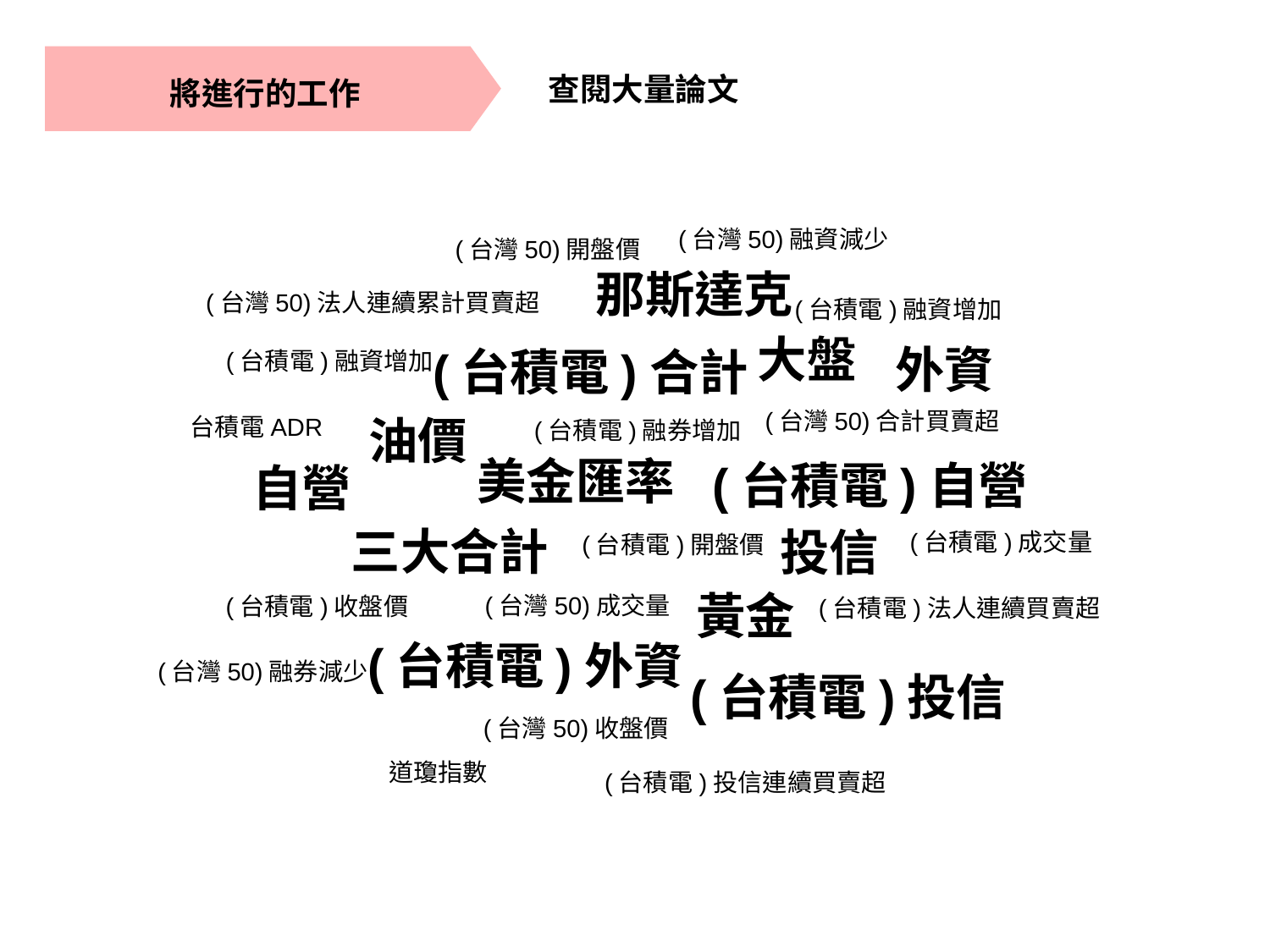

將進行的工作
查閱大量論文
(台灣50)融資減少
(台灣50)開盤價
那斯達克
(台灣50)法人連續累計買賣超
(台積電)融資增加
大盤
外資
(台積電)合計
(台積電)融資增加
(台灣50)合計買賣超
油價
台積電ADR
(台積電)融券增加
美金匯率
(台積電)自營
自營
三大合計
投信
(台積電)成交量
(台積電)開盤價
黃金
(台灣50)成交量
(台積電)收盤價
(台積電)法人連續買賣超
(台積電)外資
(台灣50)融券減少
(台積電)投信
(台灣50)收盤價
道瓊指數
(台積電)投信連續買賣超